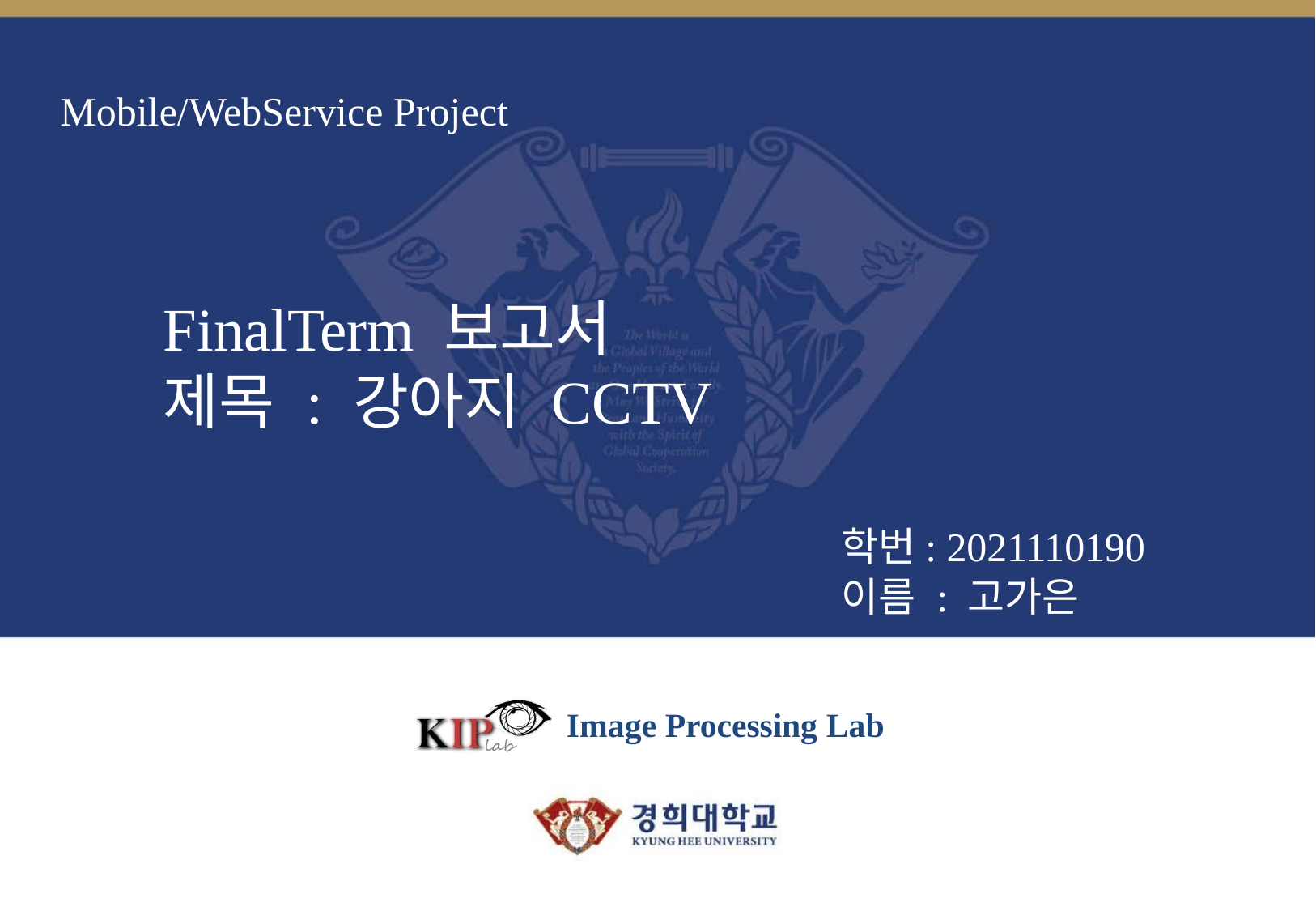

# Mobile/WebService Project
FinalTerm 보고서
제목 : 강아지 CCTV
학번: 2021110190
이름 : 고가은

Image Processing Lab